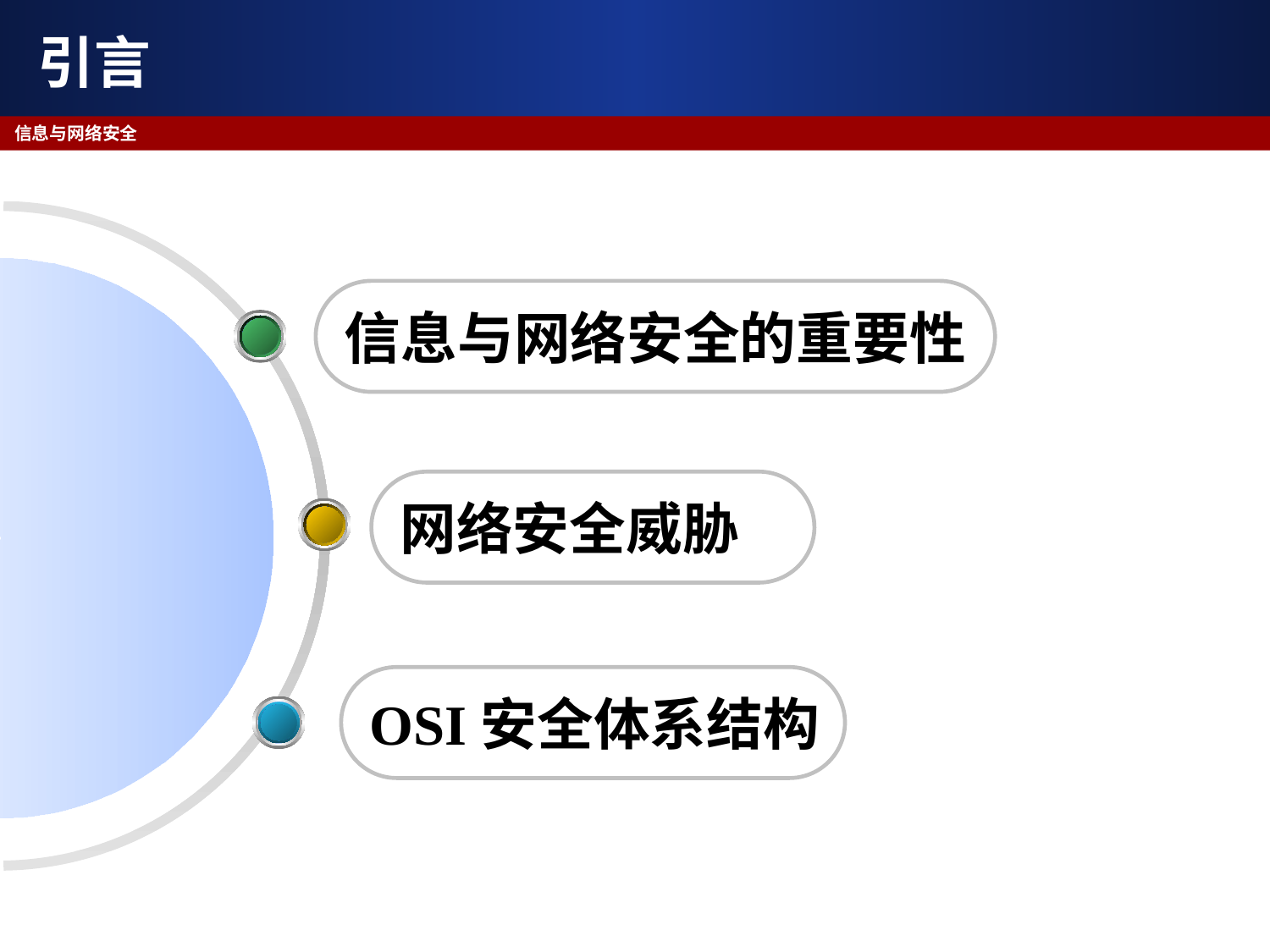

# 引言

信息与网络安全

信息与网络安全的重要性

网络安全威胁

OSI安全体系结构